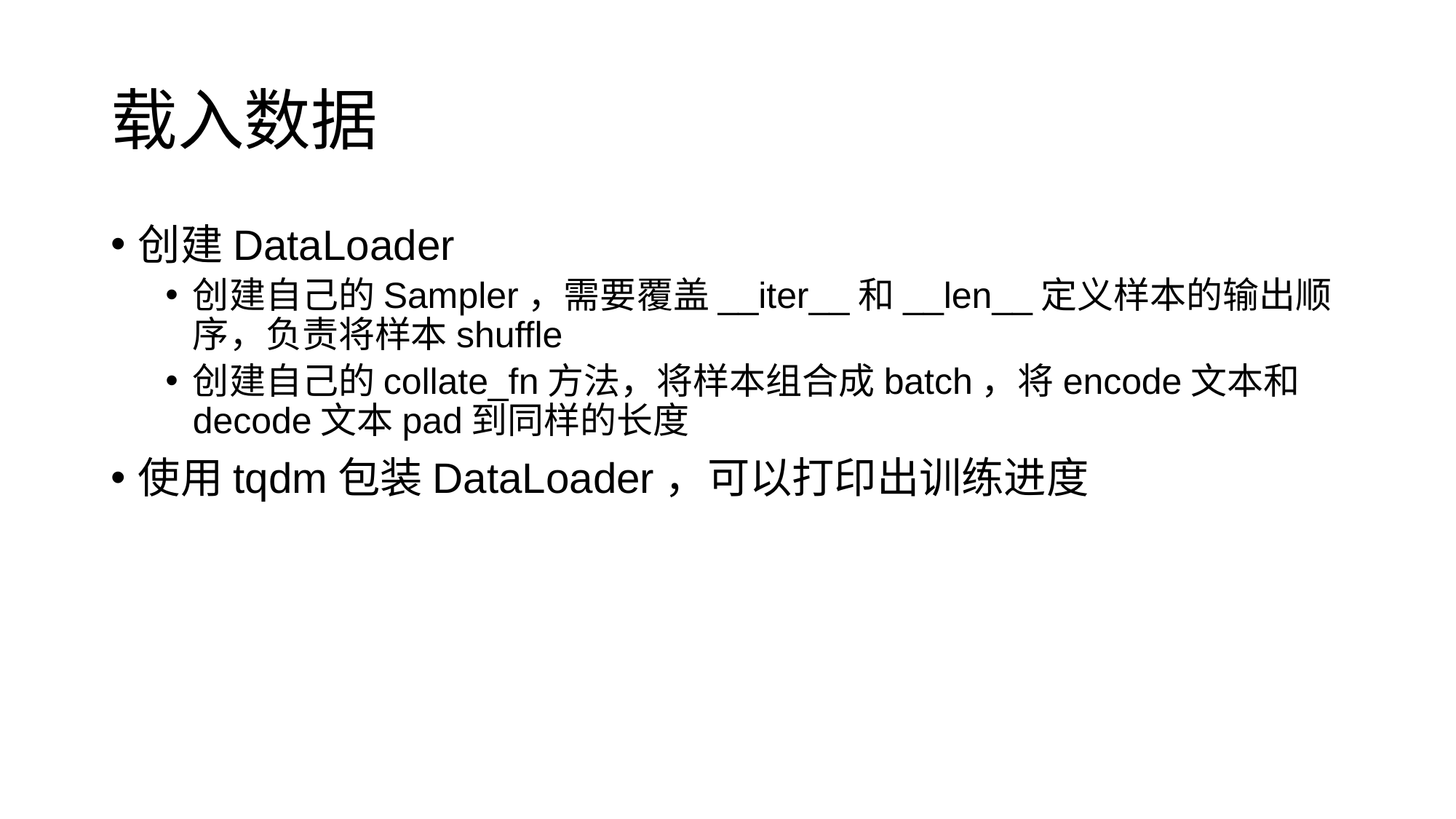

# 载入数据
创建DataLoader
创建自己的Sampler，需要覆盖__iter__和__len__定义样本的输出顺序，负责将样本shuffle
创建自己的collate_fn方法，将样本组合成batch，将encode文本和decode文本pad到同样的长度
使用tqdm包装DataLoader，可以打印出训练进度